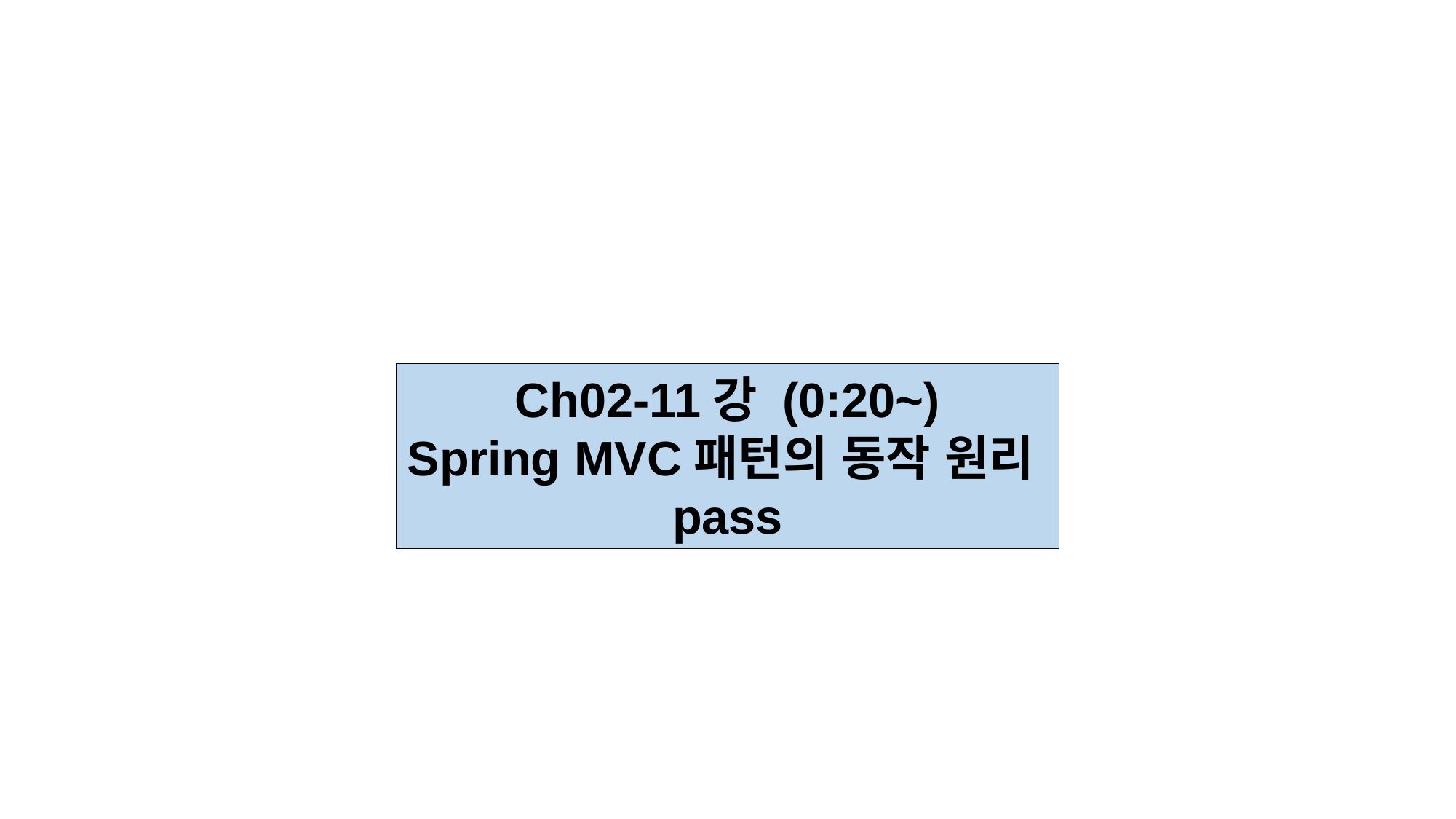

Ch02-11강 (0:20~)
Spring MVC패턴의 동작 원리
pass